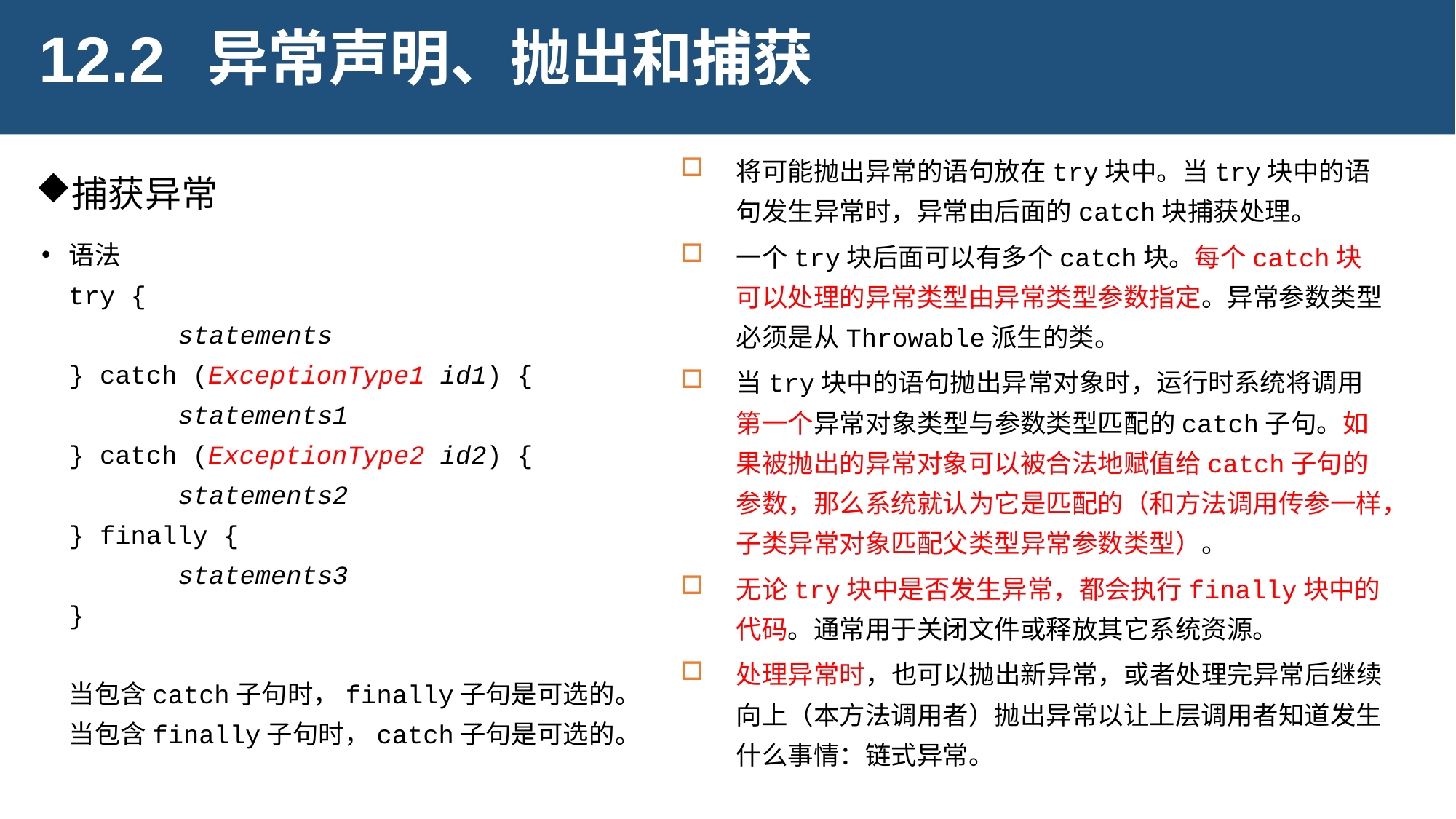

12.2
异常声明、抛出和捕获

将可能抛出异常的语句放在try块中。当try块中的语句发生异常时，异常由后面的catch块捕获处理。
一个try块后面可以有多个catch块。每个catch块可以处理的异常类型由异常类型参数指定。异常参数类型必须是从Throwable派生的类。
当try块中的语句抛出异常对象时，运行时系统将调用第一个异常对象类型与参数类型匹配的catch子句。如果被抛出的异常对象可以被合法地赋值给catch子句的参数，那么系统就认为它是匹配的（和方法调用传参一样，子类异常对象匹配父类型异常参数类型）。
无论try块中是否发生异常，都会执行finally块中的代码。通常用于关闭文件或释放其它系统资源。
处理异常时，也可以抛出新异常，或者处理完异常后继续向上（本方法调用者）抛出异常以让上层调用者知道发生什么事情：链式异常。

捕获异常
语法
	try {
		statements
	} catch (ExceptionType1 id1) {
		statements1
	} catch (ExceptionType2 id2) {
		statements2
	} finally {
		statements3
	}

	当包含catch子句时，finally子句是可选的。
	当包含finally子句时，catch子句是可选的。